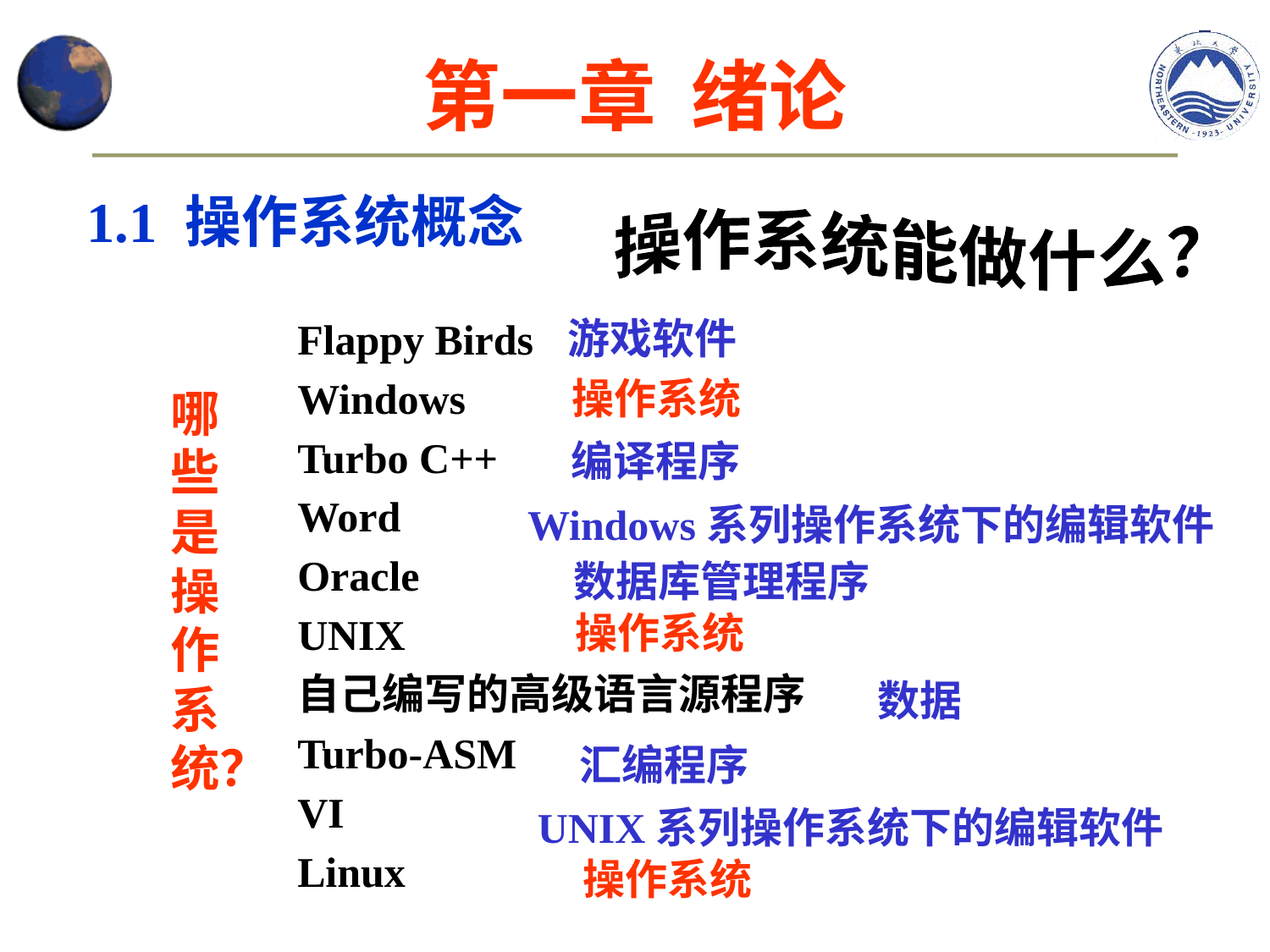

# 第一章  绪论
1.1 操作系统概念
操作系统能做什么？
Flappy Birds
Windows
Turbo C++
Word
Oracle
UNIX
自己编写的高级语言源程序
Turbo-ASM
VI
Linux
游戏软件
操作系统
编译程序
Windows系列操作系统下的编辑软件
数据库管理程序
操作系统
数据
汇编程序
UNIX系列操作系统下的编辑软件
操作系统
哪些是操作系统？